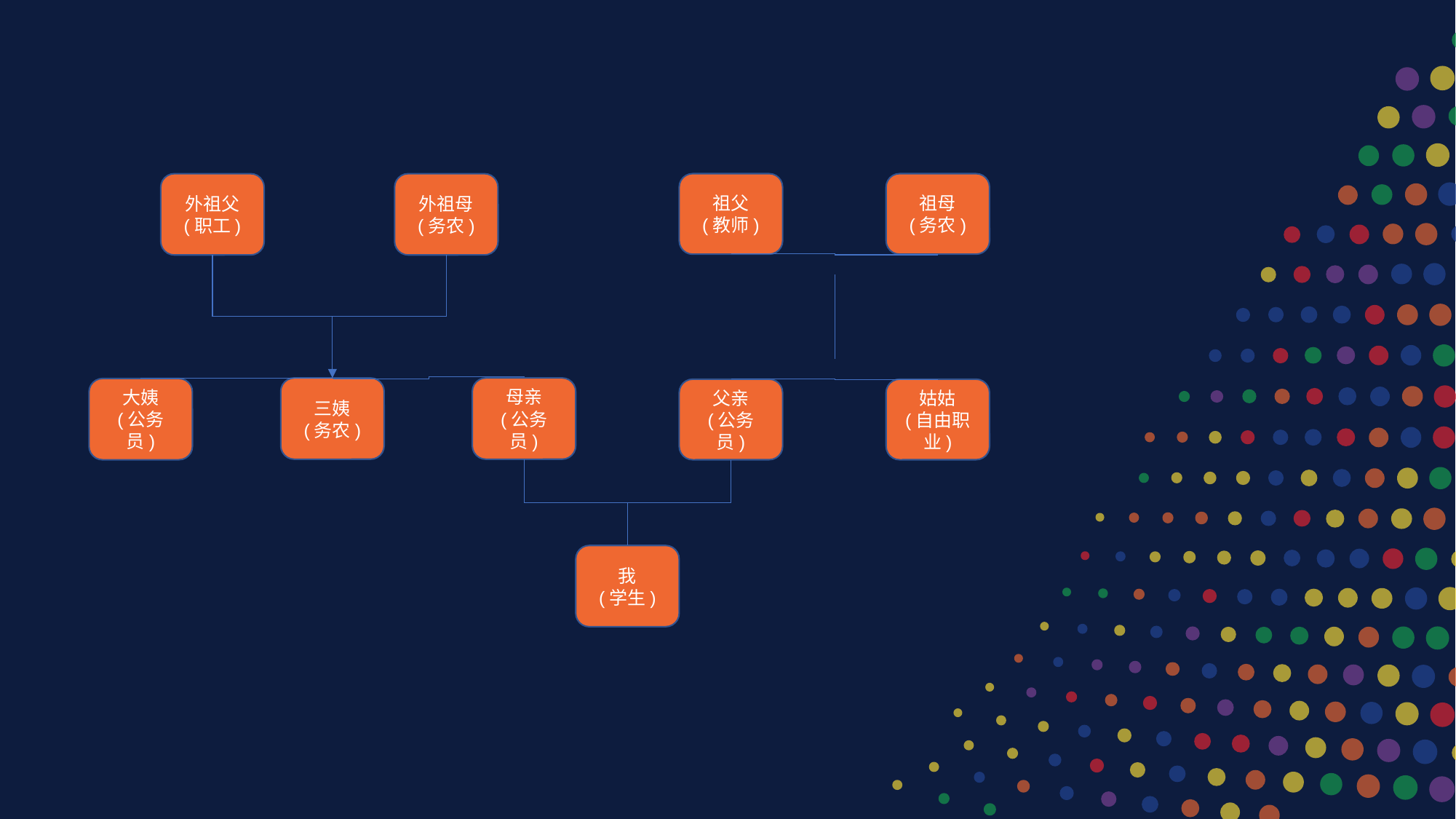

外祖父
(职工)
外祖母
(务农)
三姨
(务农)
母亲
(公务员)
大姨
(公务员)
祖父
(教师)
祖母
(务农)
父亲
(公务员)
姑姑
(自由职业)
我
(学生)